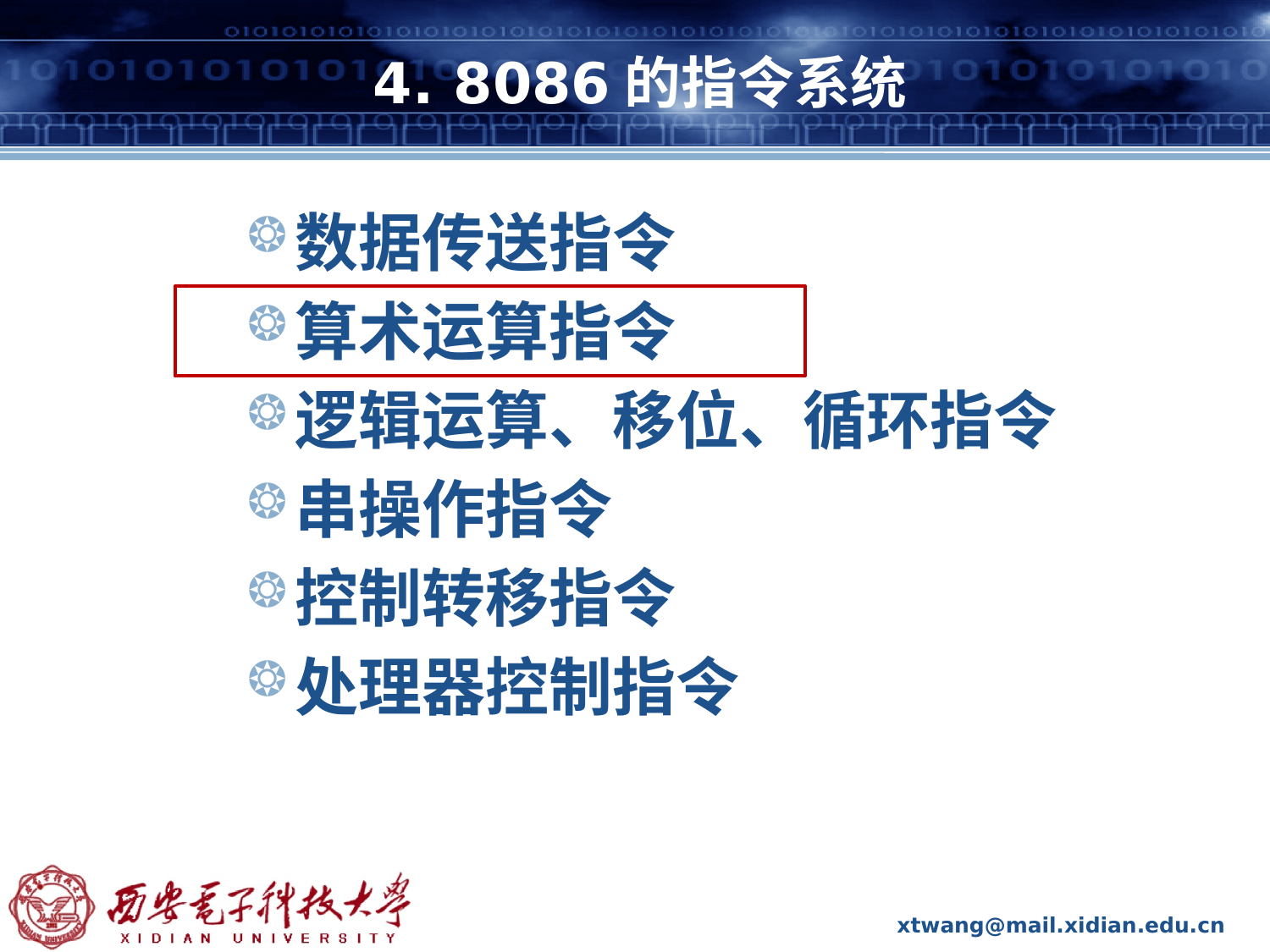

# 4. 8086的指令系统
数据传送指令
算术运算指令
逻辑运算、移位、循环指令
串操作指令
控制转移指令
处理器控制指令